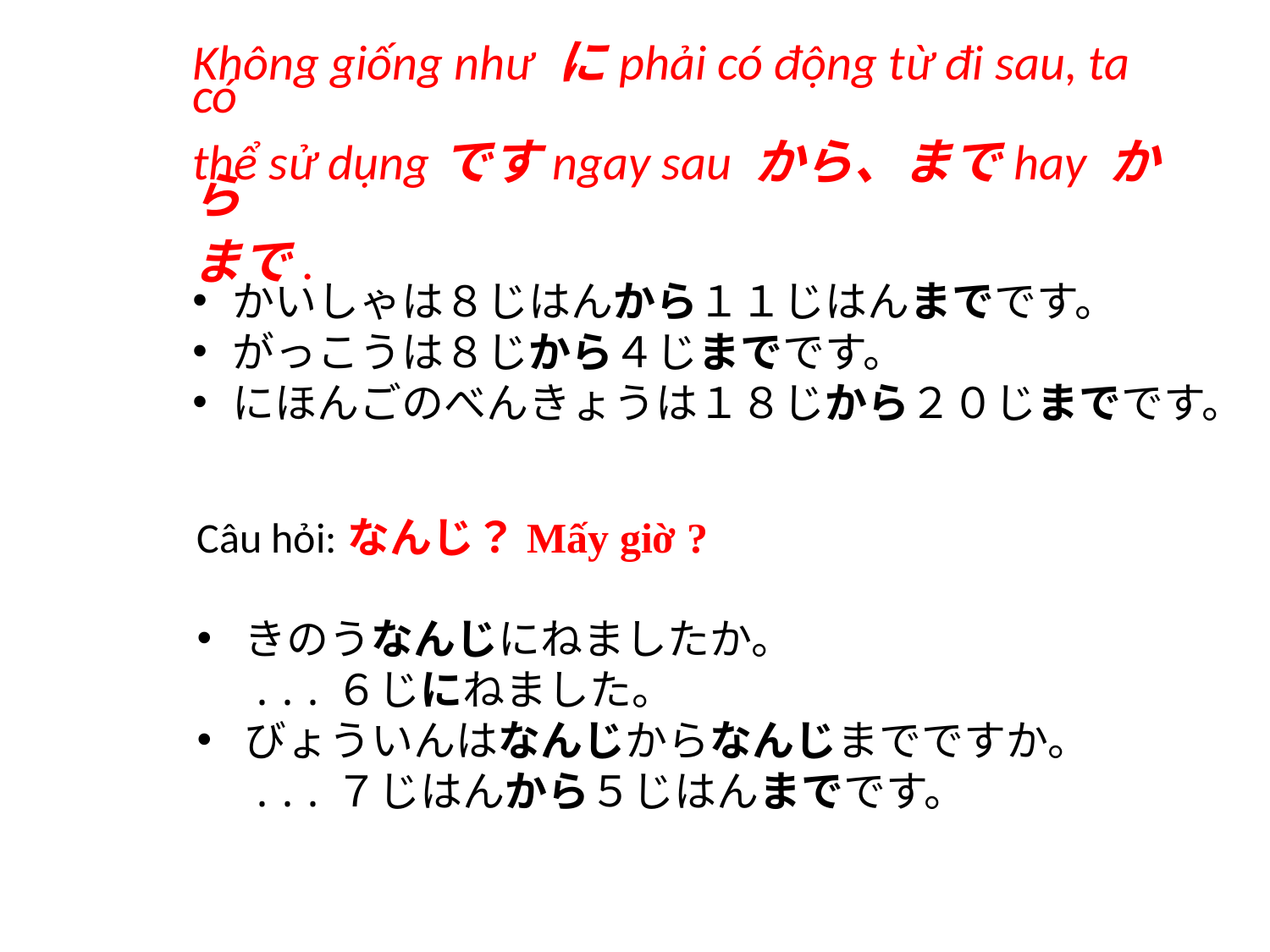

Không giống như にphải có động từ đi sau, ta có
thể sử dụngですngay sau から、までhay から
まで.

かいしゃは８じはんから１１じはんまでです。
がっこうは８じから４じまでです。
にほんごのべんきょうは１８じから２０じまでです。

Câu hỏi:なんじ？Mấy giờ ?
きのうなんじにねましたか。
　...６じにねました。
びょういんはなんじからなんじまでですか。
　...７じはんから５じはんまでです。